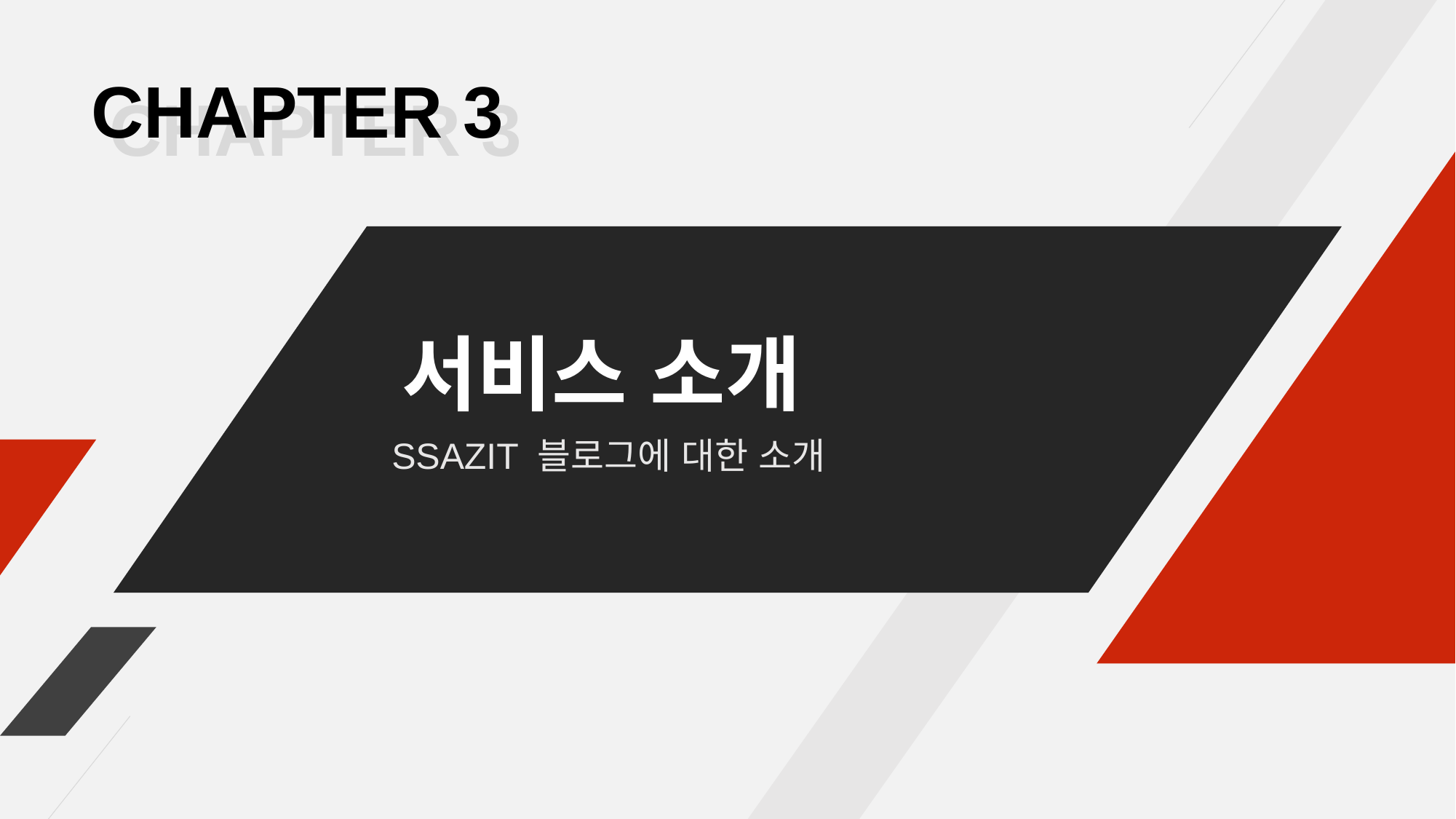

CHAPTER 3
CHAPTER 3

서비스 소개
SSAZIT 블로그에 대한 소개